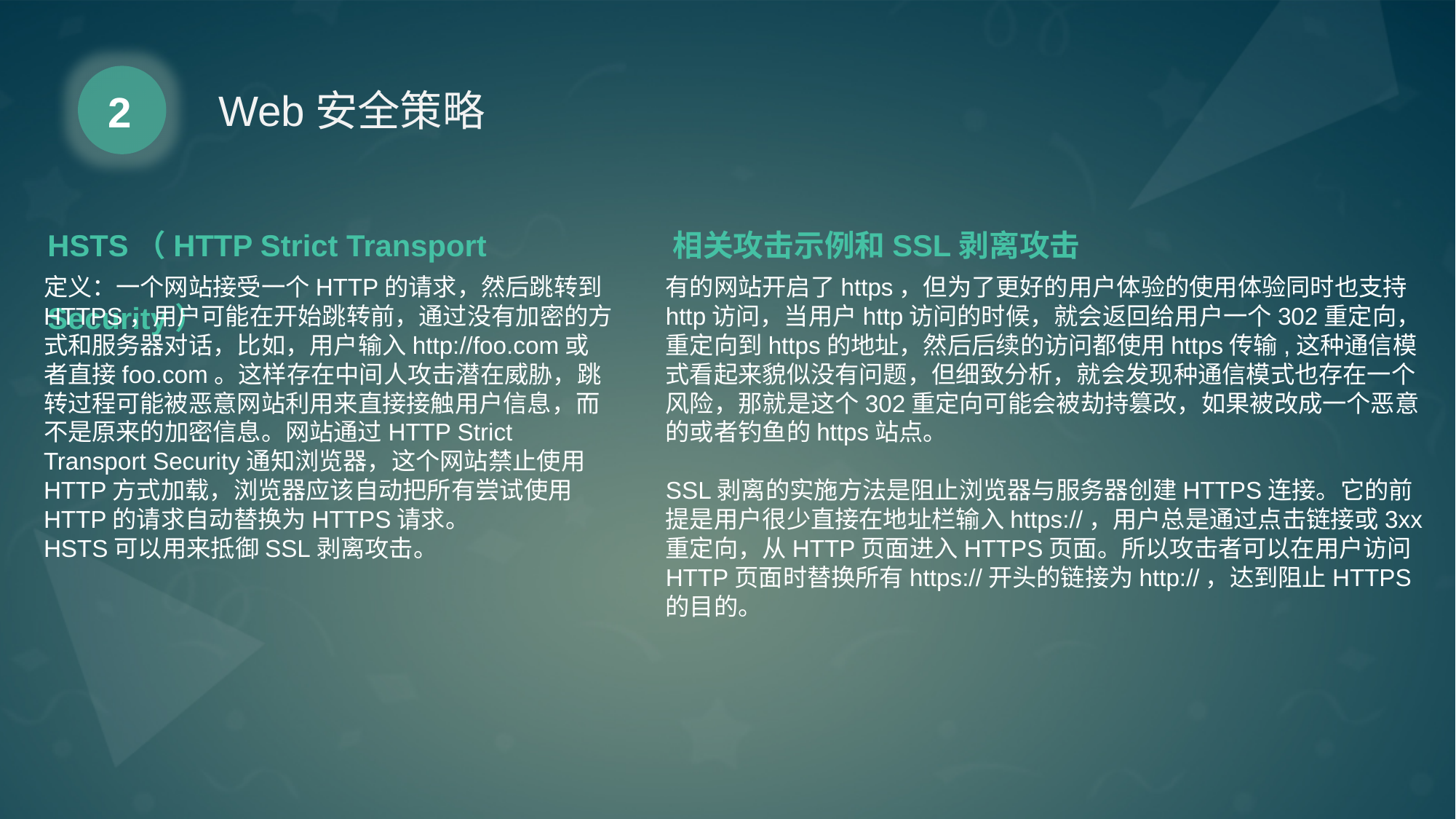

2
Web安全策略
HSTS（HTTP Strict Transport Security）
定义：一个网站接受一个HTTP的请求，然后跳转到HTTPS，用户可能在开始跳转前，通过没有加密的方式和服务器对话，比如，用户输入http://foo.com或者直接foo.com。这样存在中间人攻击潜在威胁，跳转过程可能被恶意网站利用来直接接触用户信息，而不是原来的加密信息。网站通过HTTP Strict Transport Security通知浏览器，这个网站禁止使用HTTP方式加载，浏览器应该自动把所有尝试使用HTTP的请求自动替换为HTTPS请求。
HSTS可以用来抵御SSL剥离攻击。
相关攻击示例和SSL剥离攻击
有的网站开启了https，但为了更好的用户体验的使用体验同时也支持http访问，当用户http访问的时候，就会返回给用户一个302重定向，重定向到https的地址，然后后续的访问都使用https传输,这种通信模式看起来貌似没有问题，但细致分析，就会发现种通信模式也存在一个风险，那就是这个302重定向可能会被劫持篡改，如果被改成一个恶意的或者钓鱼的https站点。

SSL剥离的实施方法是阻止浏览器与服务器创建HTTPS连接。它的前提是用户很少直接在地址栏输入https://，用户总是通过点击链接或3xx重定向，从HTTP页面进入HTTPS页面。所以攻击者可以在用户访问HTTP页面时替换所有https://开头的链接为http://，达到阻止HTTPS的目的。